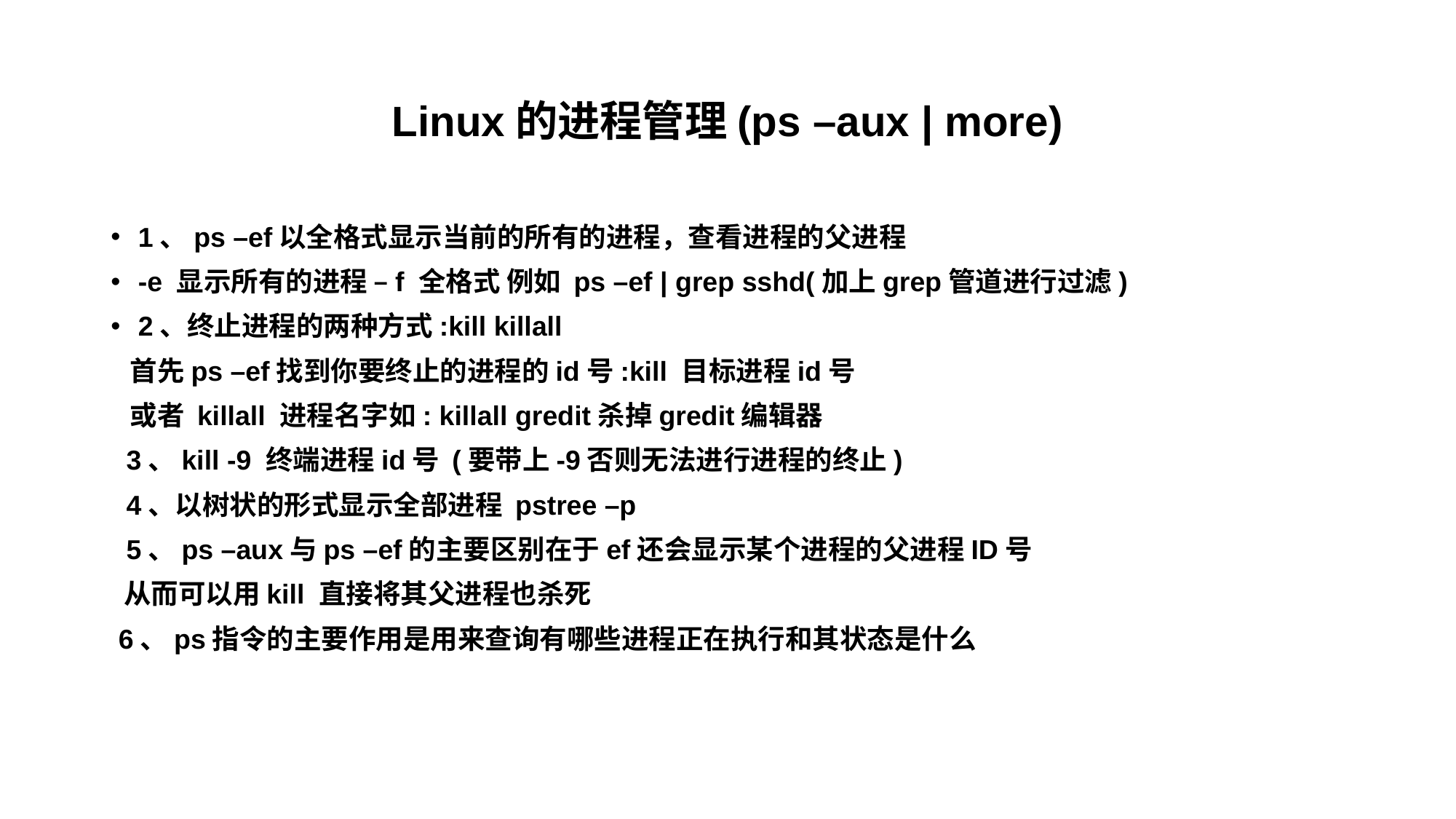

# Linux的进程管理(ps –aux | more)
1、ps –ef以全格式显示当前的所有的进程，查看进程的父进程
-e 显示所有的进程 –f 全格式 例如 ps –ef | grep sshd(加上grep管道进行过滤)
2、终止进程的两种方式:kill killall
  首先ps –ef找到你要终止的进程的id号:kill 目标进程id号
  或者 killall 进程名字如: killall gredit杀掉gredit编辑器
  3、kill -9 终端进程id号 (要带上-9否则无法进行进程的终止)
  4、以树状的形式显示全部进程 pstree –p
  5、ps –aux与ps –ef的主要区别在于ef还会显示某个进程的父进程ID号
 从而可以用kill 直接将其父进程也杀死
 6、ps指令的主要作用是用来查询有哪些进程正在执行和其状态是什么